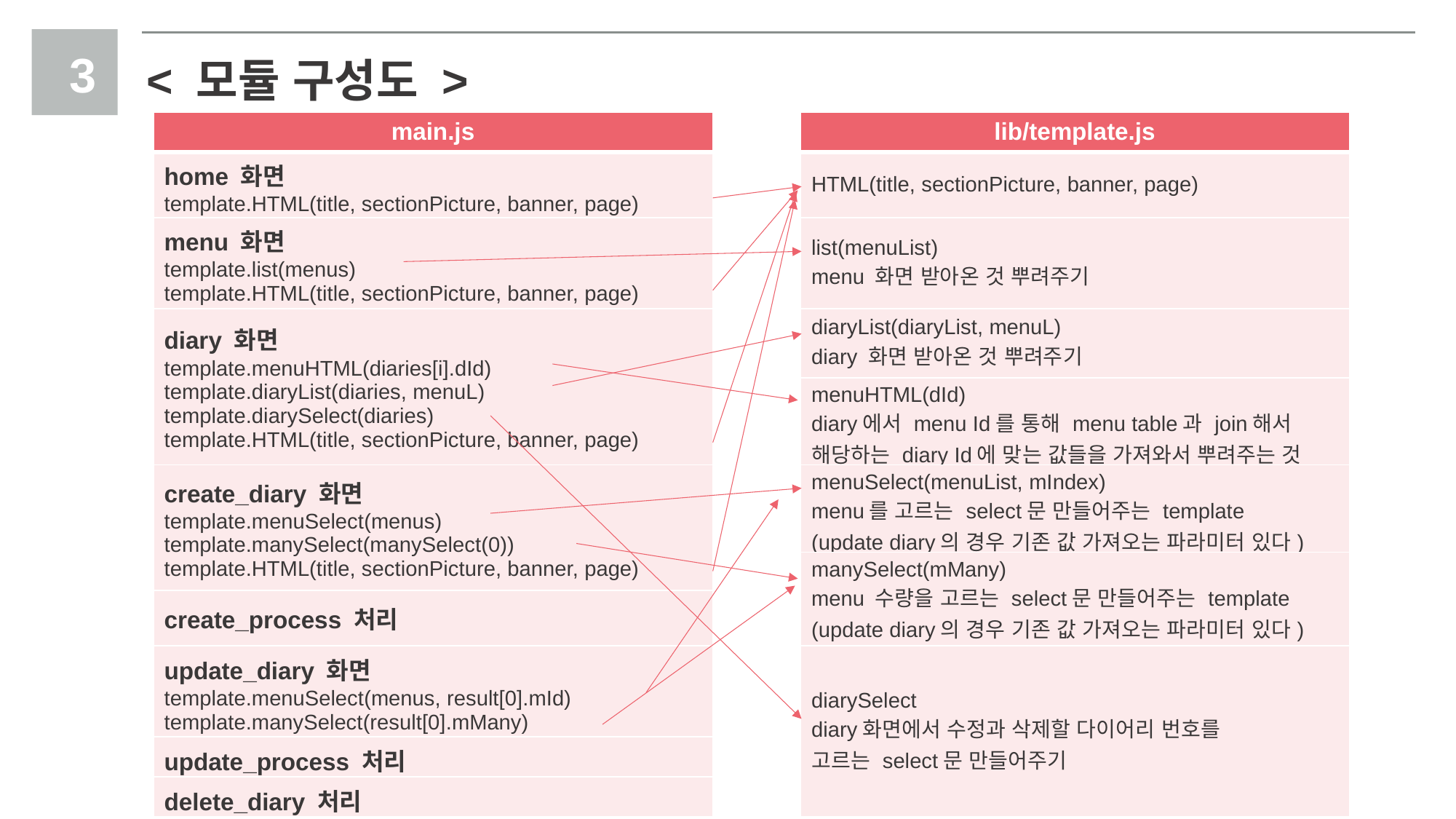

3
< 모듈 구성도 >
| main.js |  | lib/template.js |  |
| --- | --- | --- | --- |
| home 화면 template.HTML(title, sectionPicture, banner, page) |  | HTML(title, sectionPicture, banner, page) |  |
| menu 화면 template.list(menus) template.HTML(title, sectionPicture, banner, page) |  | list(menuList) menu 화면 받아온 것 뿌려주기 |  |
| diary 화면 template.menuHTML(diaries[i].dId) template.diaryList(diaries, menuL) template.diarySelect(diaries) template.HTML(title, sectionPicture, banner, page) |  | diaryList(diaryList, menuL) diary 화면 받아온 것 뿌려주기 |  |
|  |  | menuHTML(dId) diary에서 menu Id를 통해 menu table과 join해서 해당하는 diary Id에 맞는 값들을 가져와서 뿌려주는 것 |  |
| create\_diary 화면 template.menuSelect(menus) template.manySelect(manySelect(0)) template.HTML(title, sectionPicture, banner, page) |  | menuSelect(menuList, mIndex) menu를 고르는 select문 만들어주는 template (update diary의 경우 기존 값 가져오는 파라미터 있다) |  |
|  |  | manySelect(mMany) menu 수량을 고르는 select문 만들어주는 template (update diary의 경우 기존 값 가져오는 파라미터 있다) |  |
| create\_process 처리 |  |  |  |
| update\_diary 화면 template.menuSelect(menus, result[0].mId) template.manySelect(result[0].mMany) |  | diarySelect diary화면에서 수정과 삭제할 다이어리 번호를 고르는 select문 만들어주기 |  |
| update\_process 처리 |  |  |  |
| delete\_diary 처리 |  |  |  |